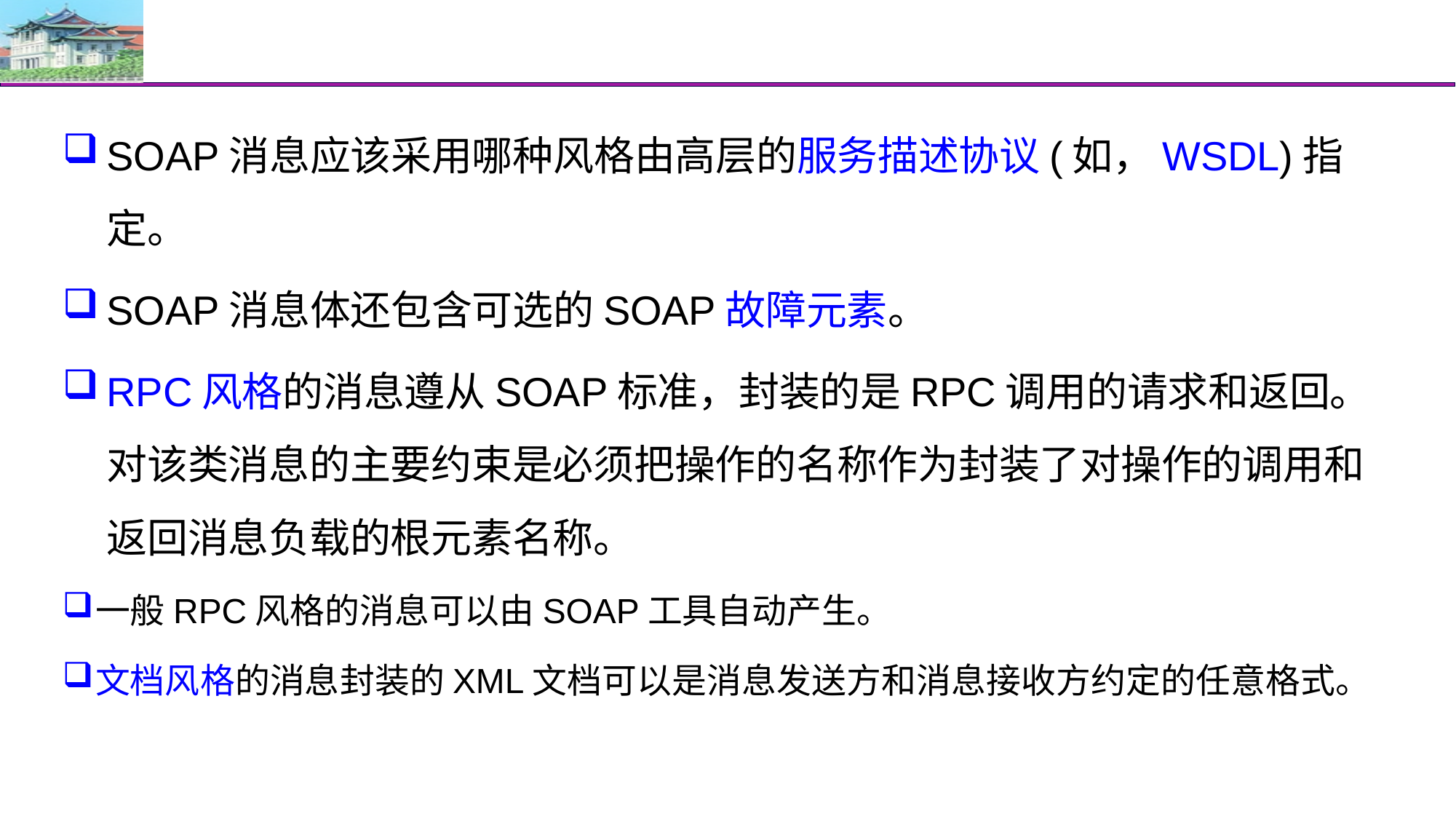

#
SOAP消息应该采用哪种风格由高层的服务描述协议(如，WSDL)指定。
SOAP消息体还包含可选的SOAP故障元素。
RPC风格的消息遵从SOAP标准，封装的是RPC调用的请求和返回。对该类消息的主要约束是必须把操作的名称作为封装了对操作的调用和返回消息负载的根元素名称。
一般RPC风格的消息可以由SOAP工具自动产生。
文档风格的消息封装的XML文档可以是消息发送方和消息接收方约定的任意格式。